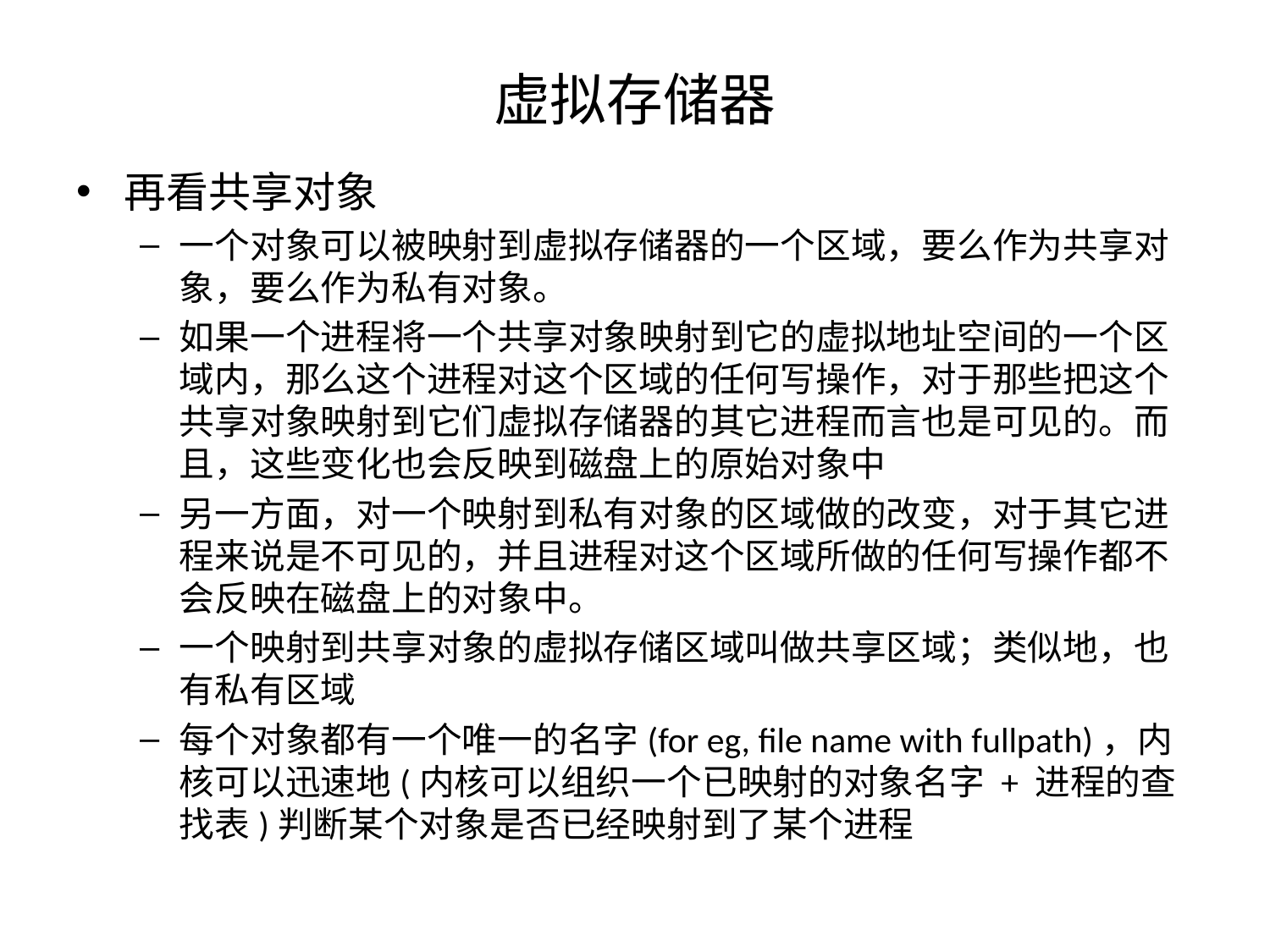

# 虚拟存储器
再看共享对象
一个对象可以被映射到虚拟存储器的一个区域，要么作为共享对象，要么作为私有对象。
如果一个进程将一个共享对象映射到它的虚拟地址空间的一个区域内，那么这个进程对这个区域的任何写操作，对于那些把这个共享对象映射到它们虚拟存储器的其它进程而言也是可见的。而且，这些变化也会反映到磁盘上的原始对象中
另一方面，对一个映射到私有对象的区域做的改变，对于其它进程来说是不可见的，并且进程对这个区域所做的任何写操作都不会反映在磁盘上的对象中。
一个映射到共享对象的虚拟存储区域叫做共享区域；类似地，也有私有区域
每个对象都有一个唯一的名字(for eg, file name with fullpath)，内核可以迅速地(内核可以组织一个已映射的对象名字 + 进程的查找表)判断某个对象是否已经映射到了某个进程